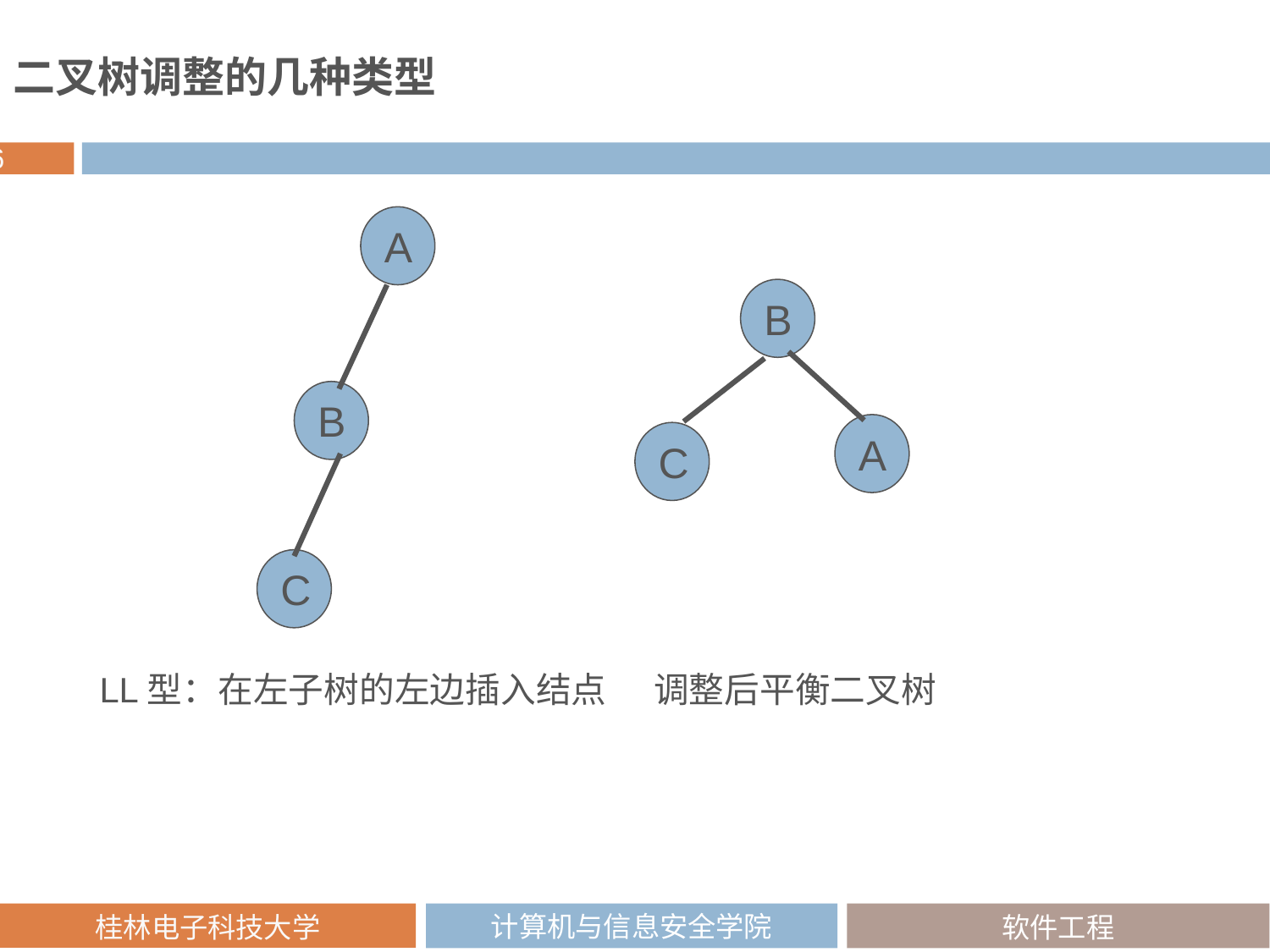

二叉树调整的几种类型
A
B
B
A
C
C
LL型：在左子树的左边插入结点      调整后平衡二叉树